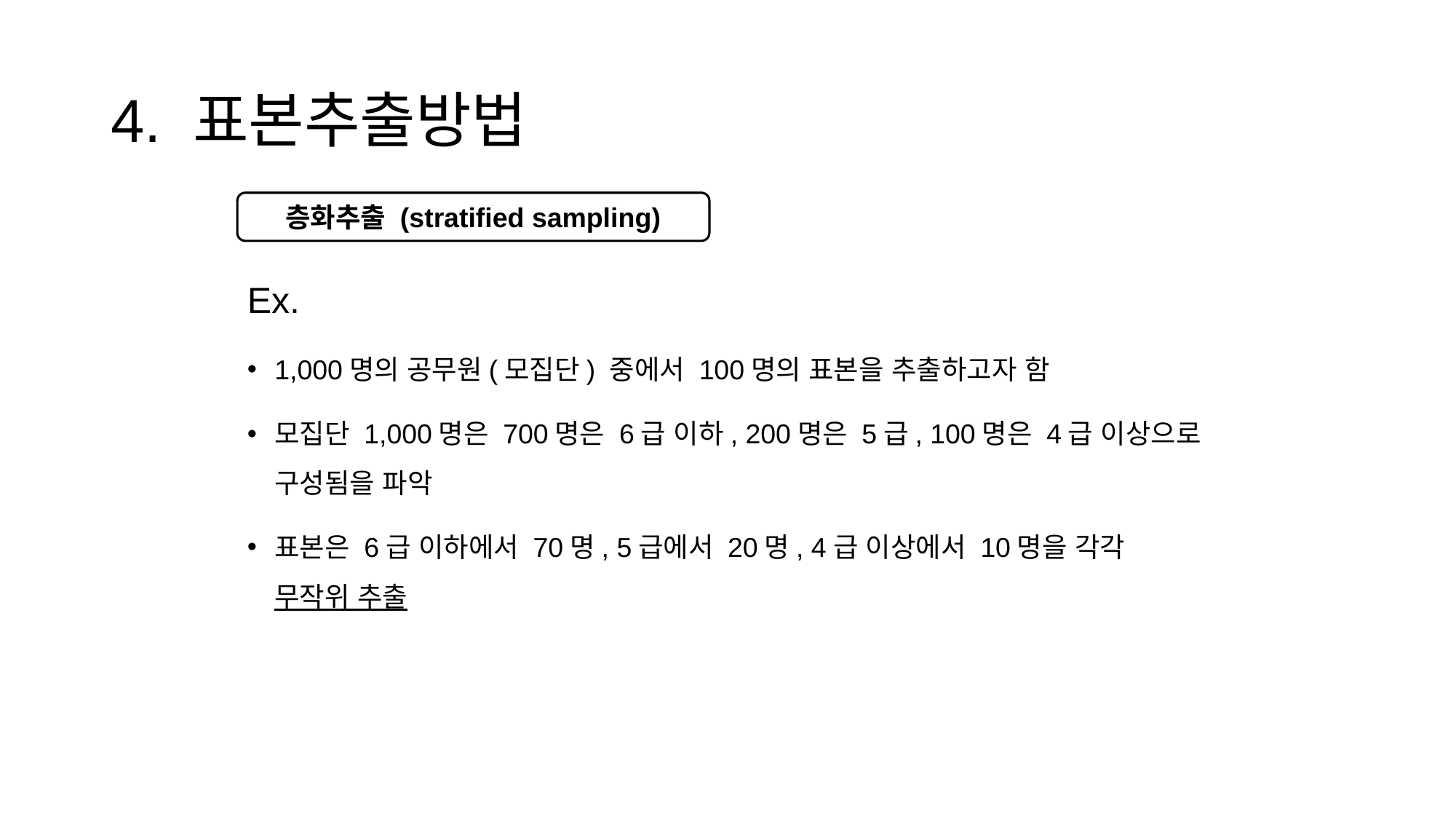

# 4. 표본추출방법

Ex.
1,000명의 공무원(모집단) 중에서 100명의 표본을 추출하고자 함
모집단 1,000명은 700명은 6급 이하, 200명은 5급, 100명은 4급 이상으로 구성됨을 파악
표본은 6급 이하에서 70명, 5급에서 20명, 4급 이상에서 10명을 각각 무작위 추출
층화추출 (stratified sampling)